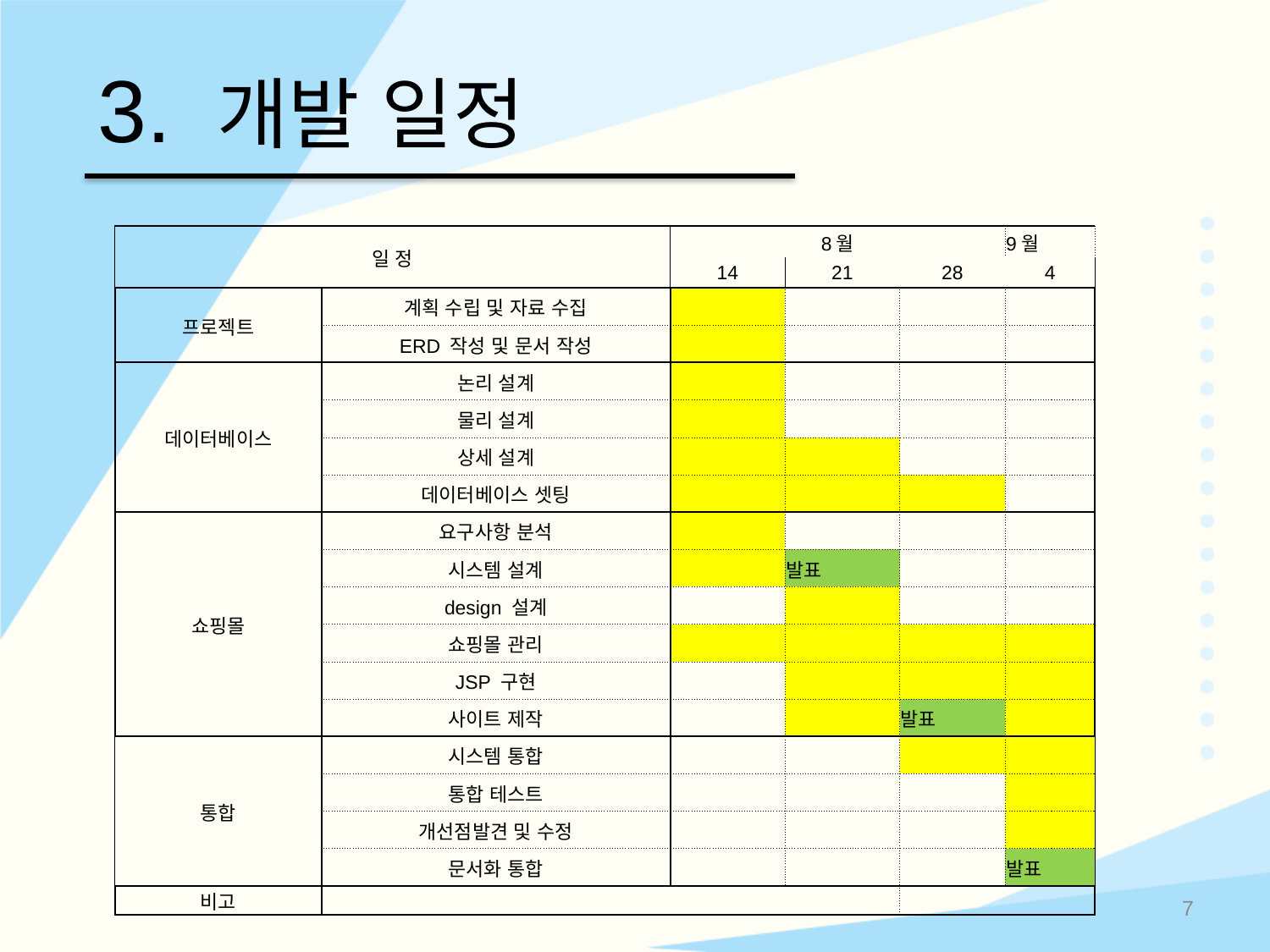

# 3. 개발 일정
| 일 정 |  | 8월 |  |  | 9월 |
| --- | --- | --- | --- | --- | --- |
|  |  | 14 | 21 | 28 | 4 |
| 프로젝트 | 계획 수립 및 자료 수집 |  |  |  |  |
|  | ERD 작성 및 문서 작성 |  |  |  |  |
| 데이터베이스 | 논리 설계 |  |  |  |  |
|  | 물리 설계 |  |  |  |  |
|  | 상세 설계 |  |  |  |  |
|  | 데이터베이스 셋팅 |  |  |  |  |
| 쇼핑몰 | 요구사항 분석 |  |  |  |  |
|  | 시스템 설계 |  | 발표 |  |  |
|  | design 설계 |  |  |  |  |
|  | 쇼핑몰 관리 |  |  |  |  |
|  | JSP 구현 |  |  |  |  |
|  | 사이트 제작 |  |  | 발표 |  |
| 통합 | 시스템 통합 |  |  |  |  |
|  | 통합 테스트 |  |  |  |  |
|  | 개선점발견 및 수정 |  |  |  |  |
|  | 문서화 통합 |  |  |  | 발표 |
| 비고 |  |  |  |  |  |
7